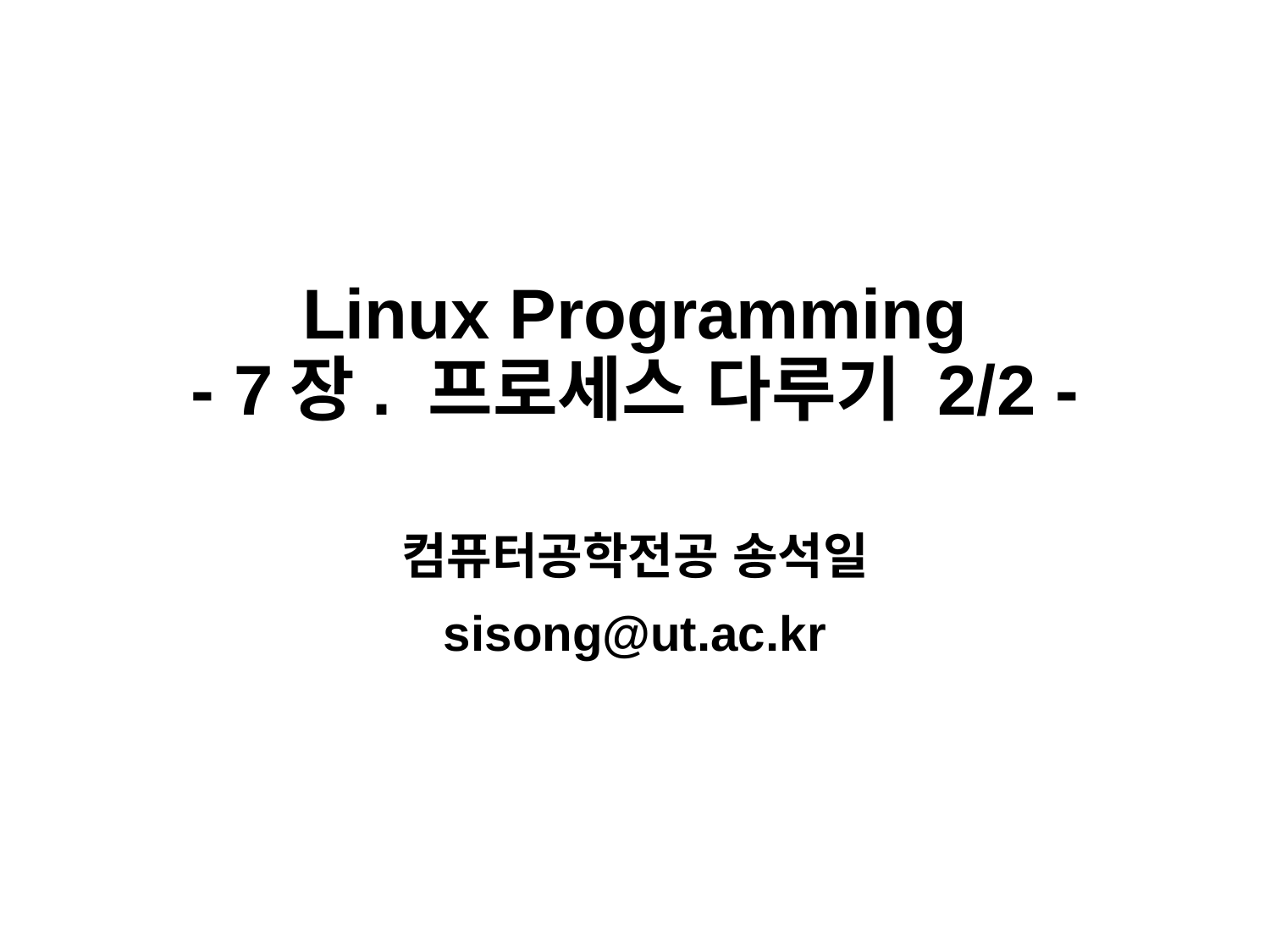

# Linux Programming - 7장. 프로세스 다루기 2/2 -
컴퓨터공학전공 송석일
sisong@ut.ac.kr